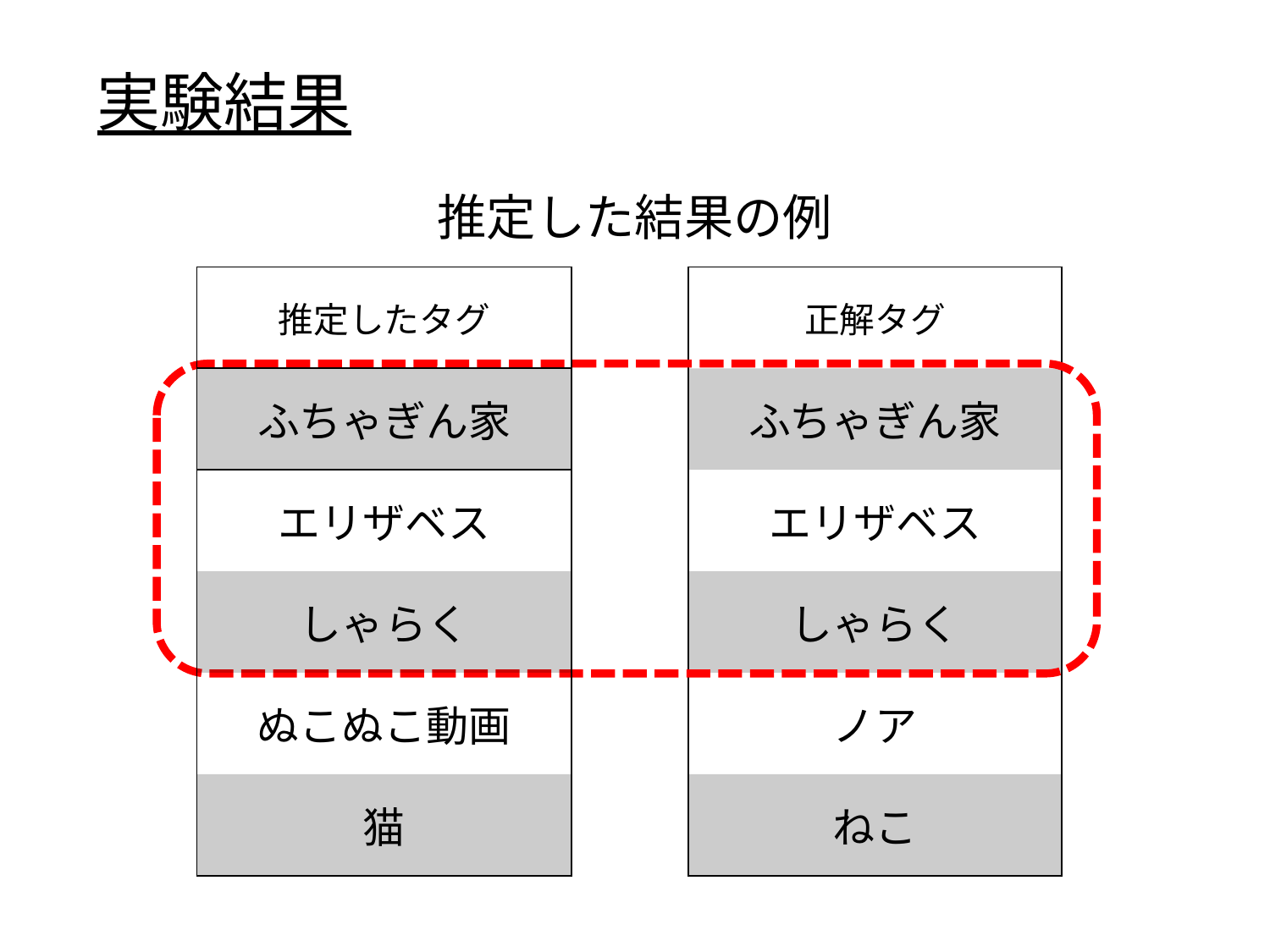

実験結果
推定した結果の例
| 推定したタグ |
| --- |
| ふちゃぎん家 |
| エリザベス |
| しゃらく |
| ぬこぬこ動画 |
| 猫 |
| 正解タグ |
| --- |
| ふちゃぎん家 |
| エリザベス |
| しゃらく |
| ノア |
| ねこ |